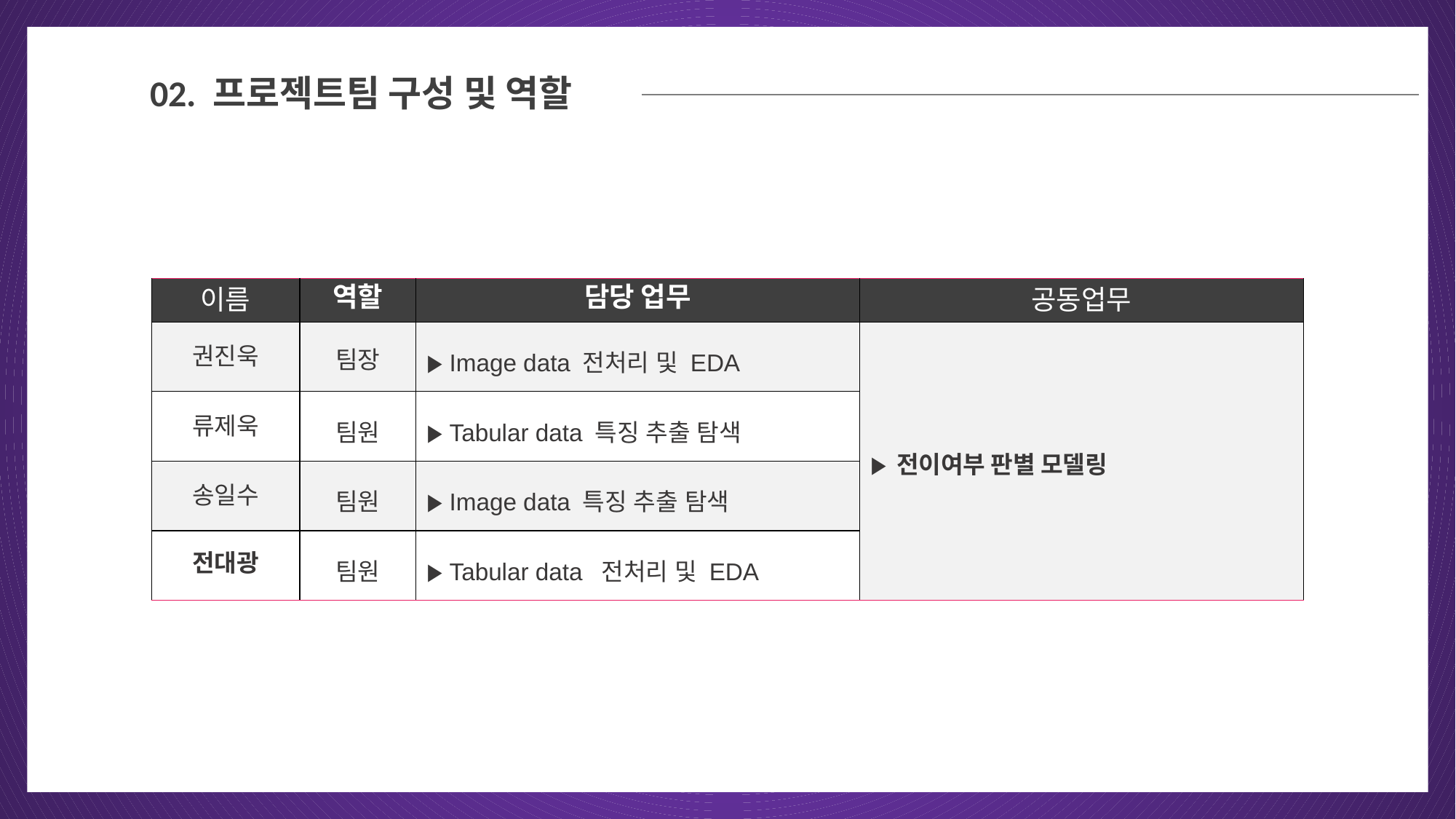

02

02. 프로젝트팀 구성 및 역할
| 이름 | 역할 | 담당 업무 | 공동업무 |
| --- | --- | --- | --- |
| 권진욱 | 팀장 | ▶ Image data 전처리 및 EDA | ▶ 전이여부 판별 모델링 |
| 류제욱 | 팀원 | ▶ Tabular data 특징 추출 탐색 |  |
| 송일수 | 팀원 | ▶ Image data 특징 추출 탐색 |  |
| 전대광 | 팀원 | ▶ Tabular data 전처리 및 EDA |  |